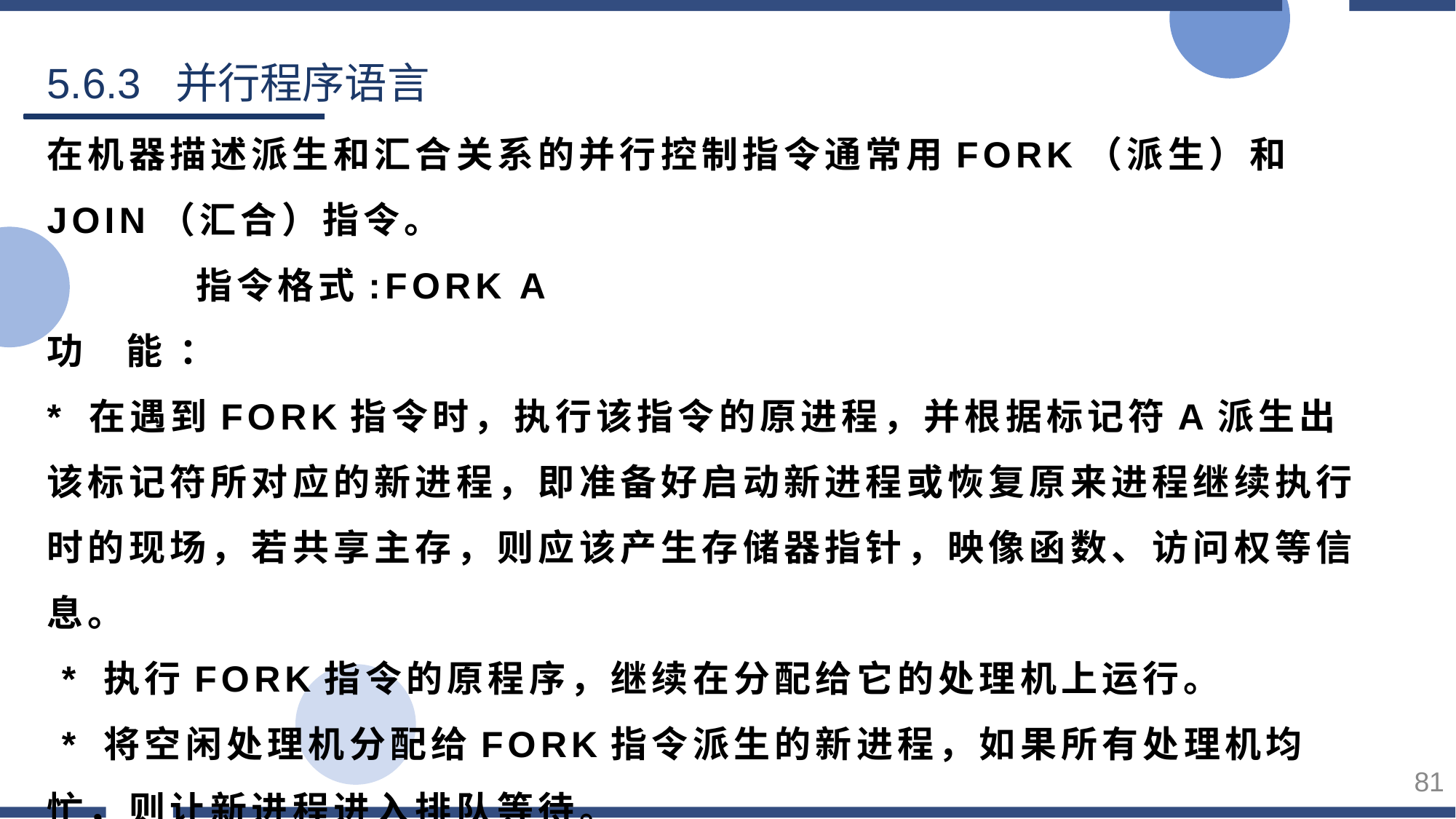

5.6.3  并行程序语言
在机器描述派生和汇合关系的并行控制指令通常用FORK（派生）和JOIN（汇合）指令。
           指令格式:FORK A
功   能 ：
* 在遇到FORK指令时，执行该指令的原进程，并根据标记符A派生出该标记符所对应的新进程，即准备好启动新进程或恢复原来进程继续执行时的现场，若共享主存，则应该产生存储器指针，映像函数、访问权等信息。
 * 执行FORK指令的原程序，继续在分配给它的处理机上运行。
 * 将空闲处理机分配给FORK指令派生的新进程，如果所有处理机均忙，则让新进程进入排队等待。

81